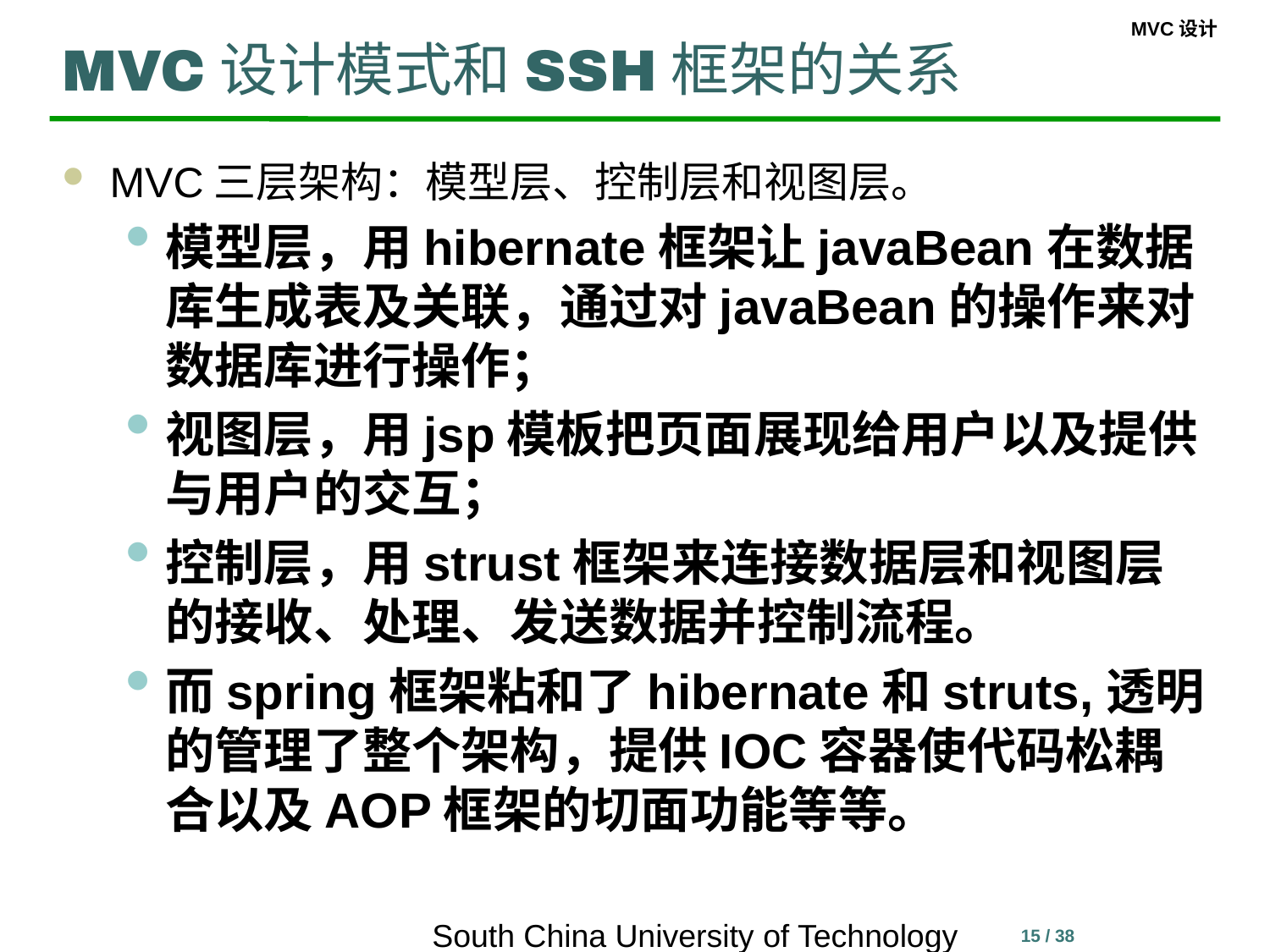

# MVC设计模式和SSH框架的关系
MVC三层架构：模型层、控制层和视图层。
模型层，用hibernate框架让javaBean在数据库生成表及关联，通过对javaBean的操作来对数据库进行操作；
视图层，用jsp模板把页面展现给用户以及提供与用户的交互；
控制层，用strust框架来连接数据层和视图层的接收、处理、发送数据并控制流程。
而spring框架粘和了hibernate和struts,透明的管理了整个架构，提供IOC容器使代码松耦合以及AOP框架的切面功能等等。